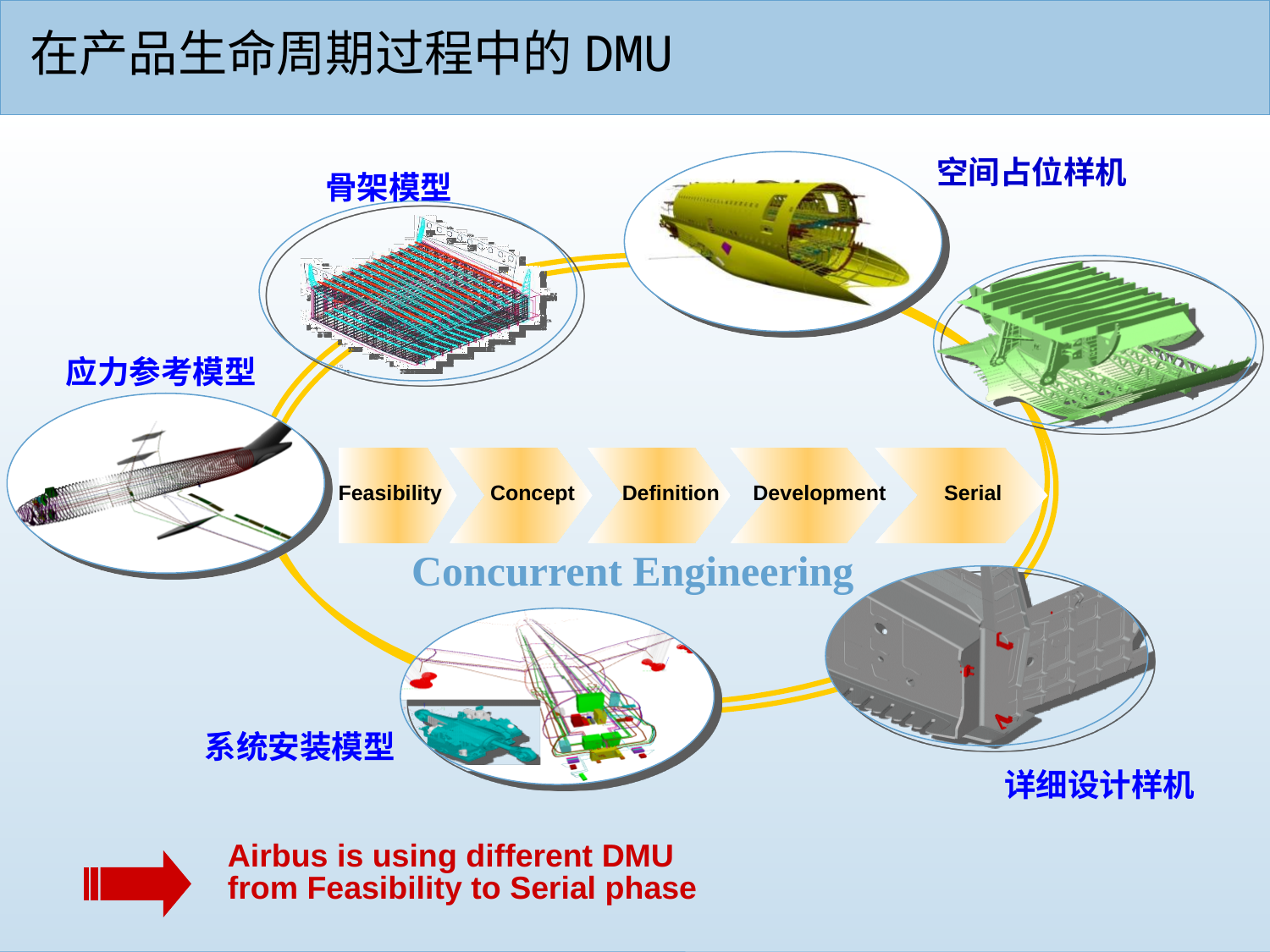

# 在产品生命周期过程中的DMU
空间占位样机

骨架模型

应力参考模型

Feasibility

    Concept

    Definition

    Development

     Serial
Concurrent Engineering

系统安装模型
详细设计样机
Airbus is using different DMU
from Feasibility to Serial phase